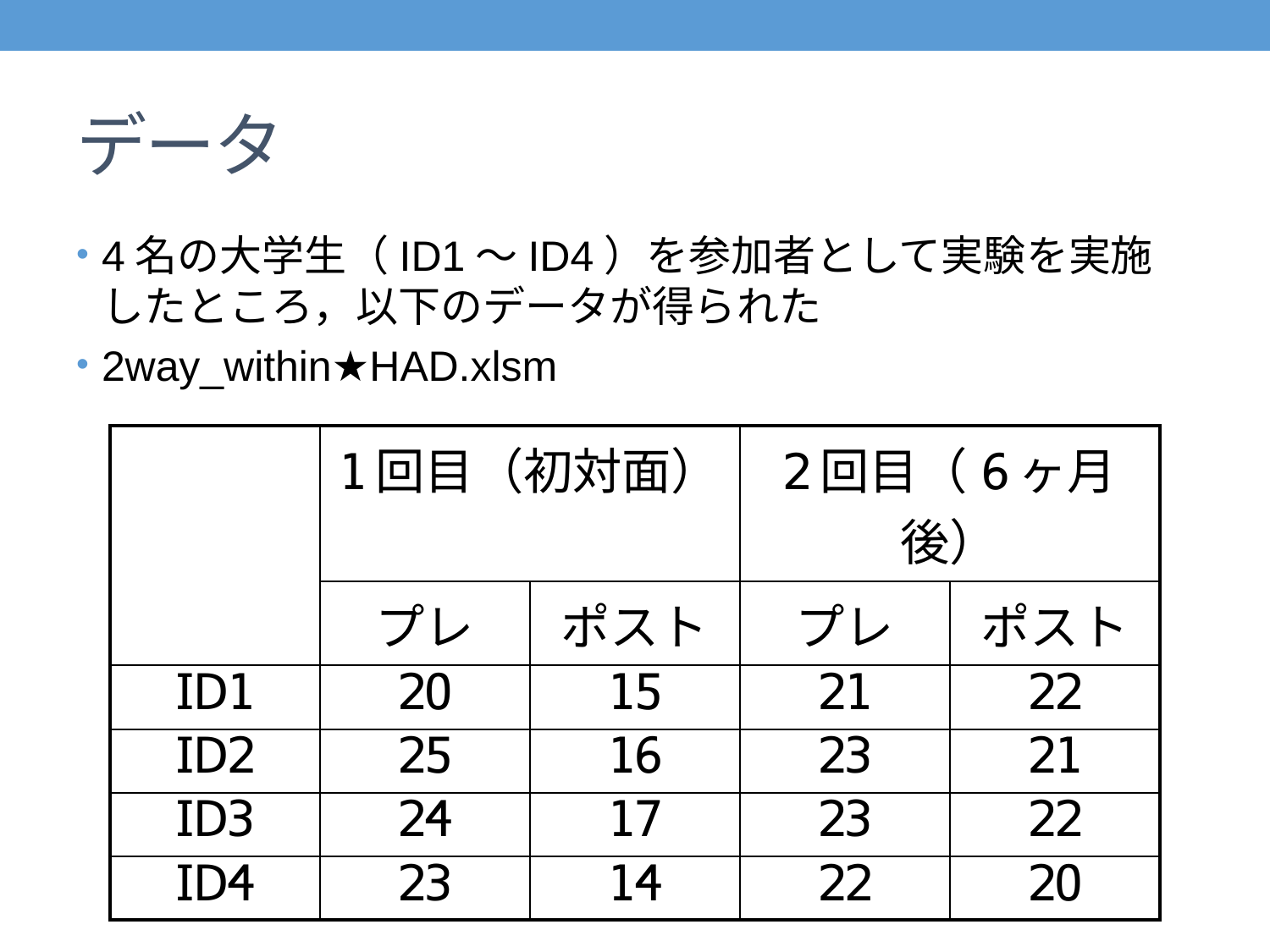

# データ
4名の大学生（ID1～ID4）を参加者として実験を実施したところ，以下のデータが得られた
2way_within★HAD.xlsm
|  | 1回目（初対面） |  | 2回目（6ヶ月後） |  |
| --- | --- | --- | --- | --- |
|  | プレ | ポスト | プレ | ポスト |
| ID1 | 20 | 15 | 21 | 22 |
| ID2 | 25 | 16 | 23 | 21 |
| ID3 | 24 | 17 | 23 | 22 |
| ID4 | 23 | 14 | 22 | 20 |